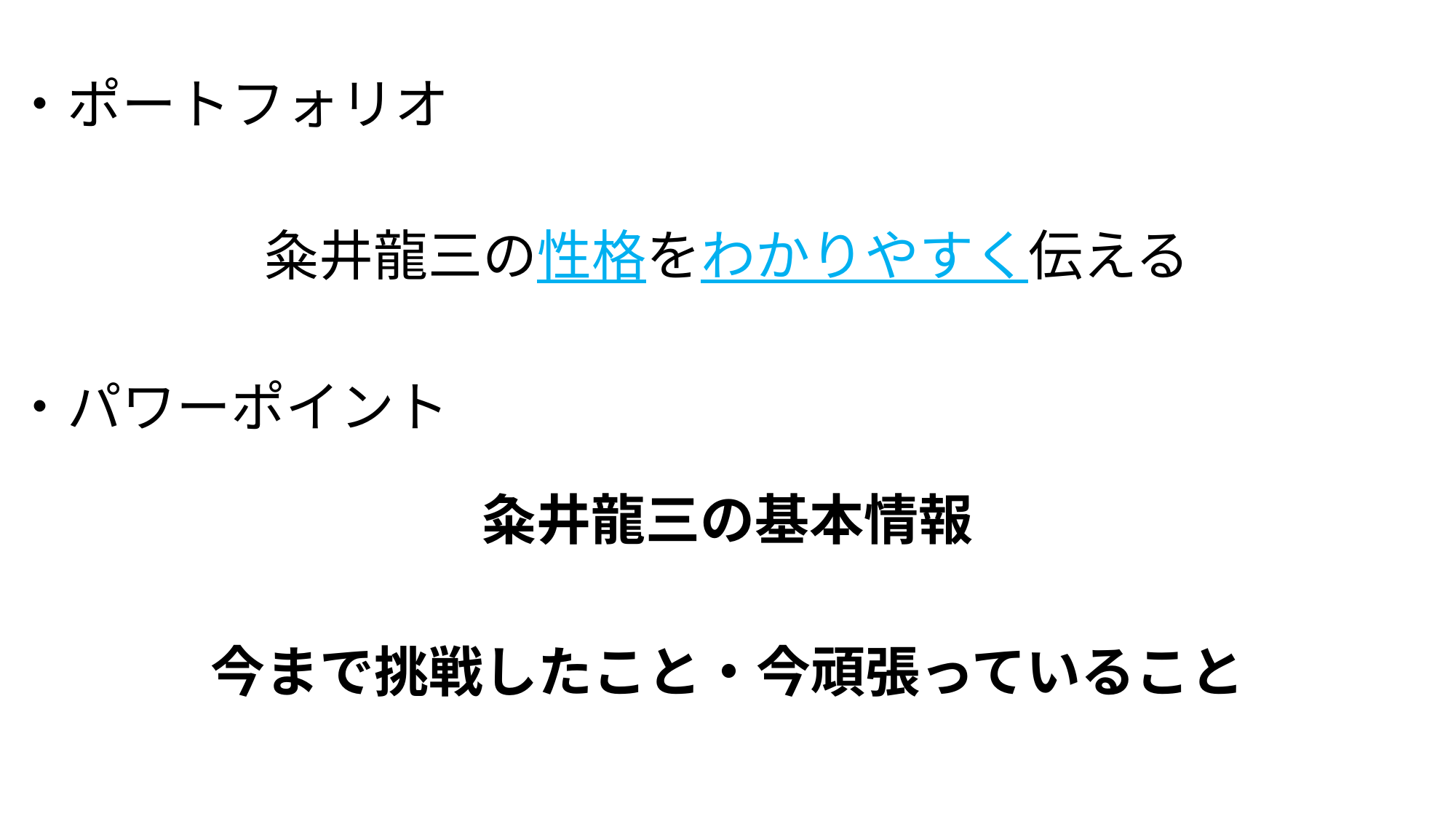

・ポートフォリオ
粂井龍三の性格をわかりやすく伝える
・パワーポイント
粂井龍三の基本情報
今まで挑戦したこと・今頑張っていること